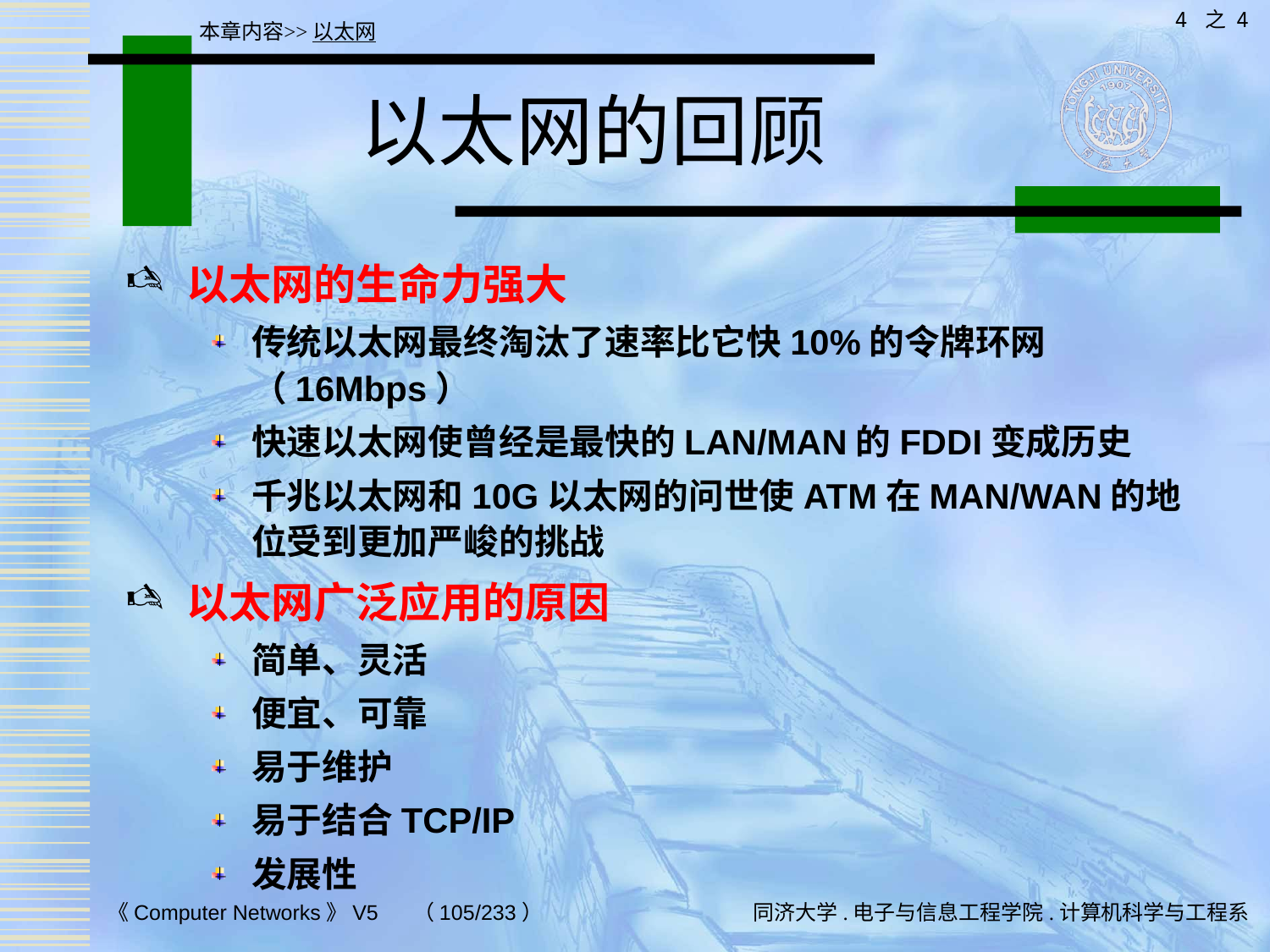

4 之 4
本章内容>>以太网
# 以太网的回顾
以太网的生命力强大
传统以太网最终淘汰了速率比它快10%的令牌环网（16Mbps）
快速以太网使曾经是最快的LAN/MAN的FDDI变成历史
千兆以太网和10G以太网的问世使ATM在MAN/WAN的地位受到更加严峻的挑战
以太网广泛应用的原因
简单、灵活
便宜、可靠
易于维护
易于结合TCP/IP
发展性